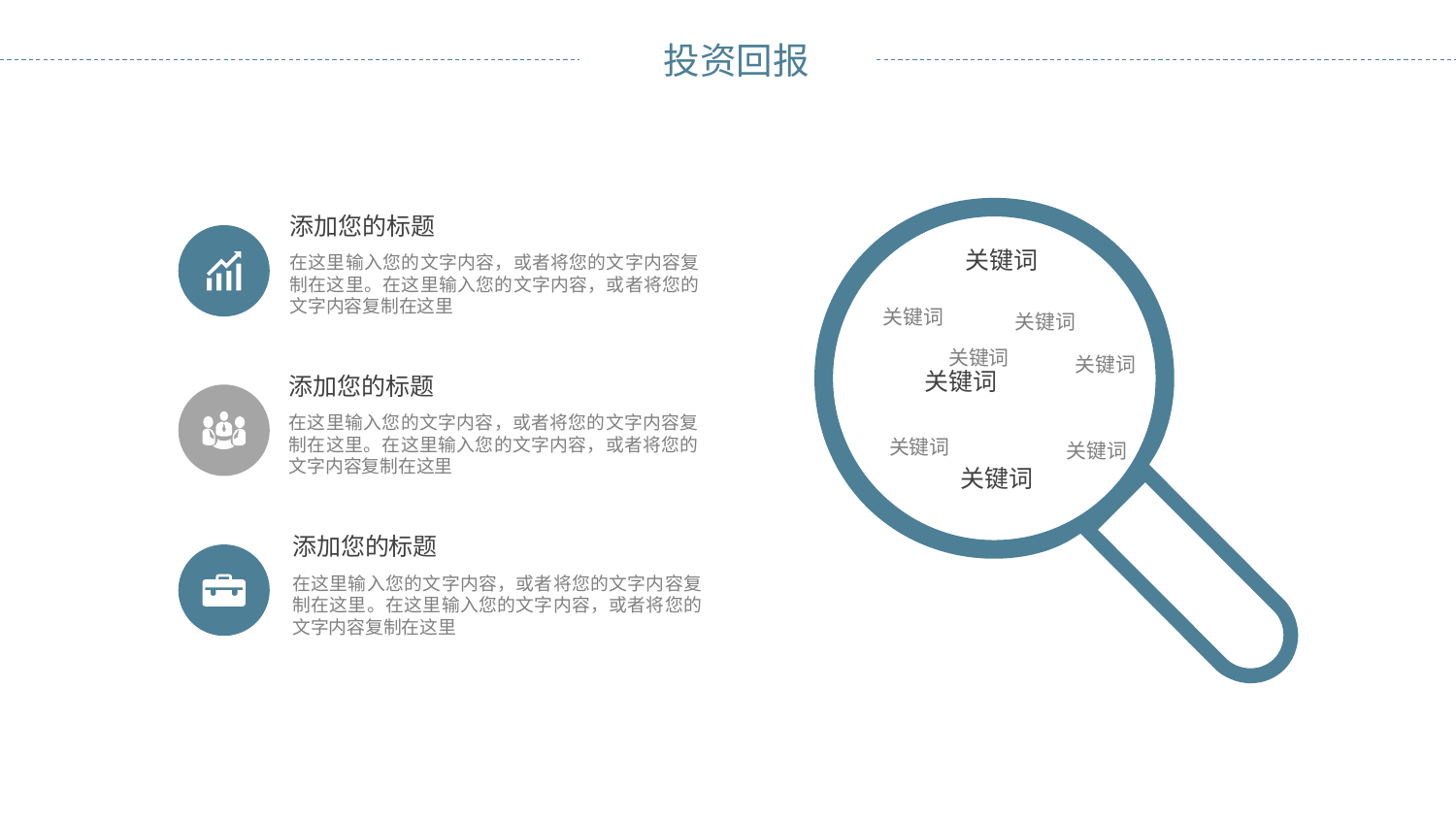

添加您的标题

关键词
在这里输入您的文字内容，或者将您的文字内容复制在这里。在这里输入您的文字内容，或者将您的文字内容复制在这里

关键词
关键词
关键词
关键词
关键词
添加您的标题

在这里输入您的文字内容，或者将您的文字内容复制在这里。在这里输入您的文字内容，或者将您的文字内容复制在这里

关键词
关键词
关键词
添加您的标题

在这里输入您的文字内容，或者将您的文字内容复制在这里。在这里输入您的文字内容，或者将您的文字内容复制在这里